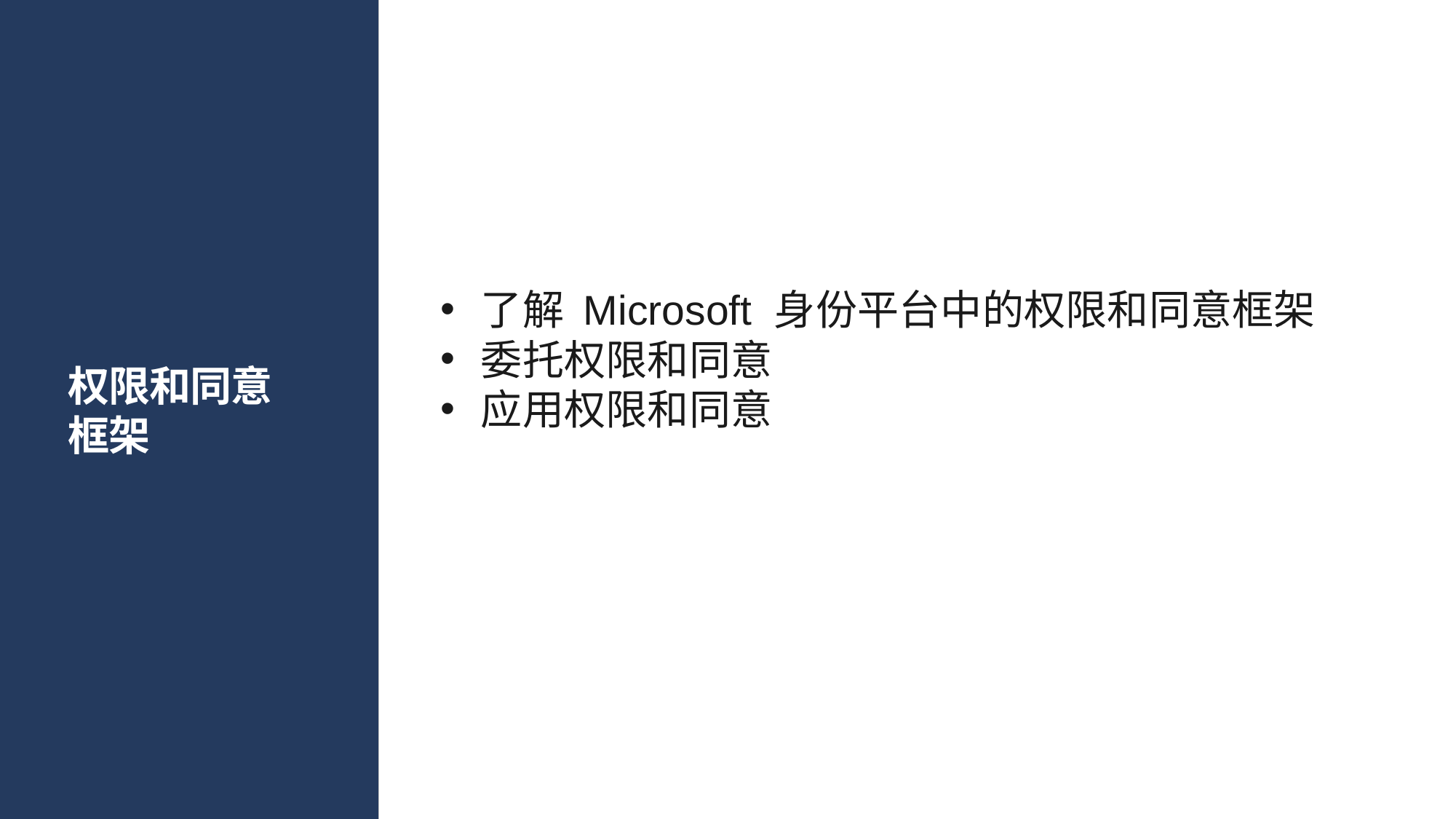

了解 Microsoft 身份平台中的权限和同意框架
委托权限和同意
应用权限和同意
# 权限和同意框架